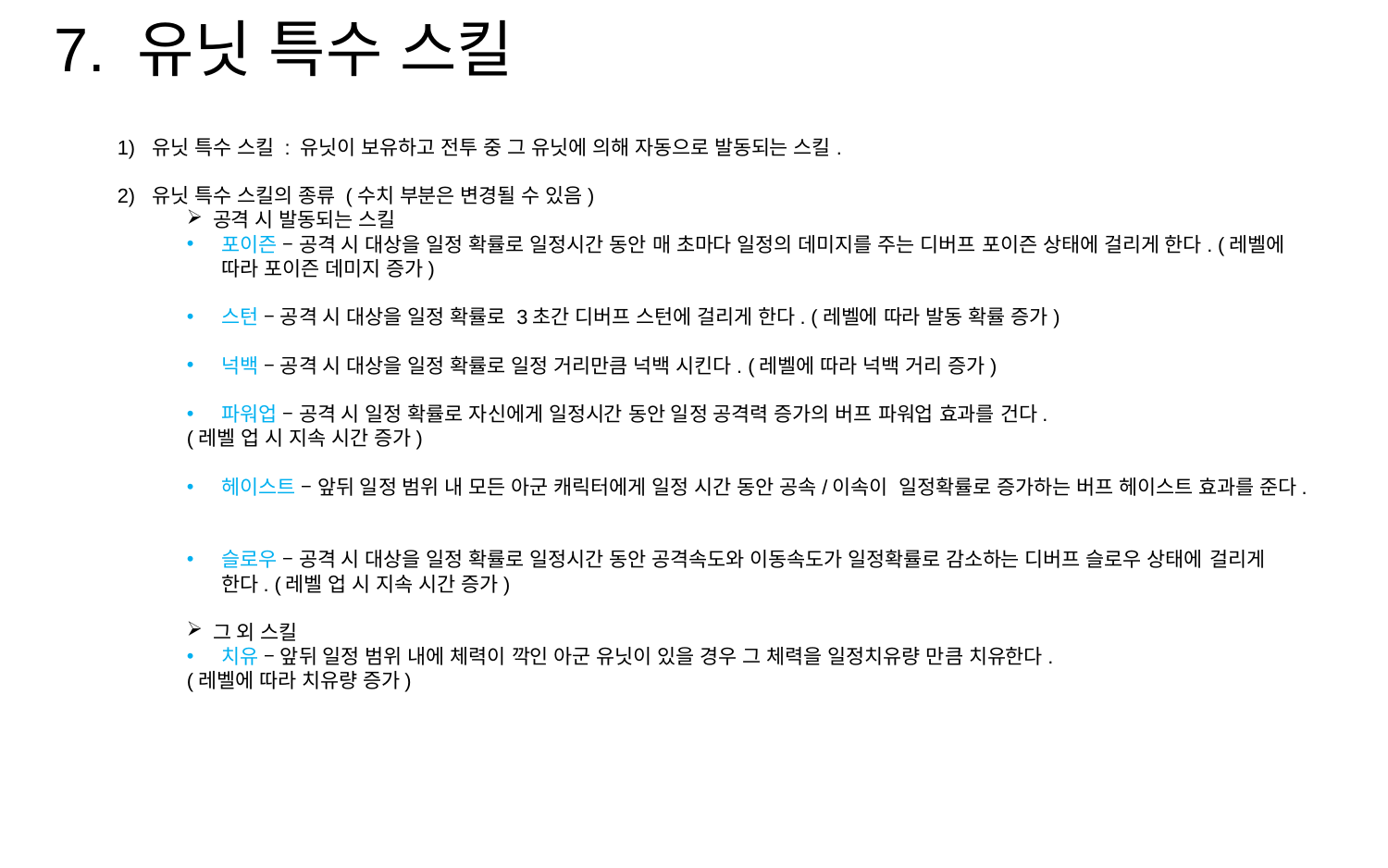

7. 유닛 특수 스킬
유닛 특수 스킬 : 유닛이 보유하고 전투 중 그 유닛에 의해 자동으로 발동되는 스킬.

유닛 특수 스킬의 종류 (수치 부분은 변경될 수 있음)
공격 시 발동되는 스킬
포이즌 – 공격 시 대상을 일정 확률로 일정시간 동안 매 초마다 일정의 데미지를 주는 디버프 포이즌 상태에 걸리게 한다. (레벨에 따라 포이즌 데미지 증가)
스턴 – 공격 시 대상을 일정 확률로 3초간 디버프 스턴에 걸리게 한다. (레벨에 따라 발동 확률 증가)
넉백 – 공격 시 대상을 일정 확률로 일정 거리만큼 넉백 시킨다. (레벨에 따라 넉백 거리 증가)
파워업 – 공격 시 일정 확률로 자신에게 일정시간 동안 일정 공격력 증가의 버프 파워업 효과를 건다.
(레벨 업 시 지속 시간 증가)

헤이스트 – 앞뒤 일정 범위 내 모든 아군 캐릭터에게 일정 시간 동안 공속/이속이  일정확률로 증가하는 버프 헤이스트 효과를 준다.
슬로우 – 공격 시 대상을 일정 확률로 일정시간 동안 공격속도와 이동속도가 일정확률로 감소하는 디버프 슬로우 상태에 걸리게 한다. (레벨 업 시 지속 시간 증가)

그 외 스킬
치유 – 앞뒤 일정 범위 내에 체력이 깍인 아군 유닛이 있을 경우 그 체력을 일정치유량 만큼 치유한다.
(레벨에 따라 치유량 증가)